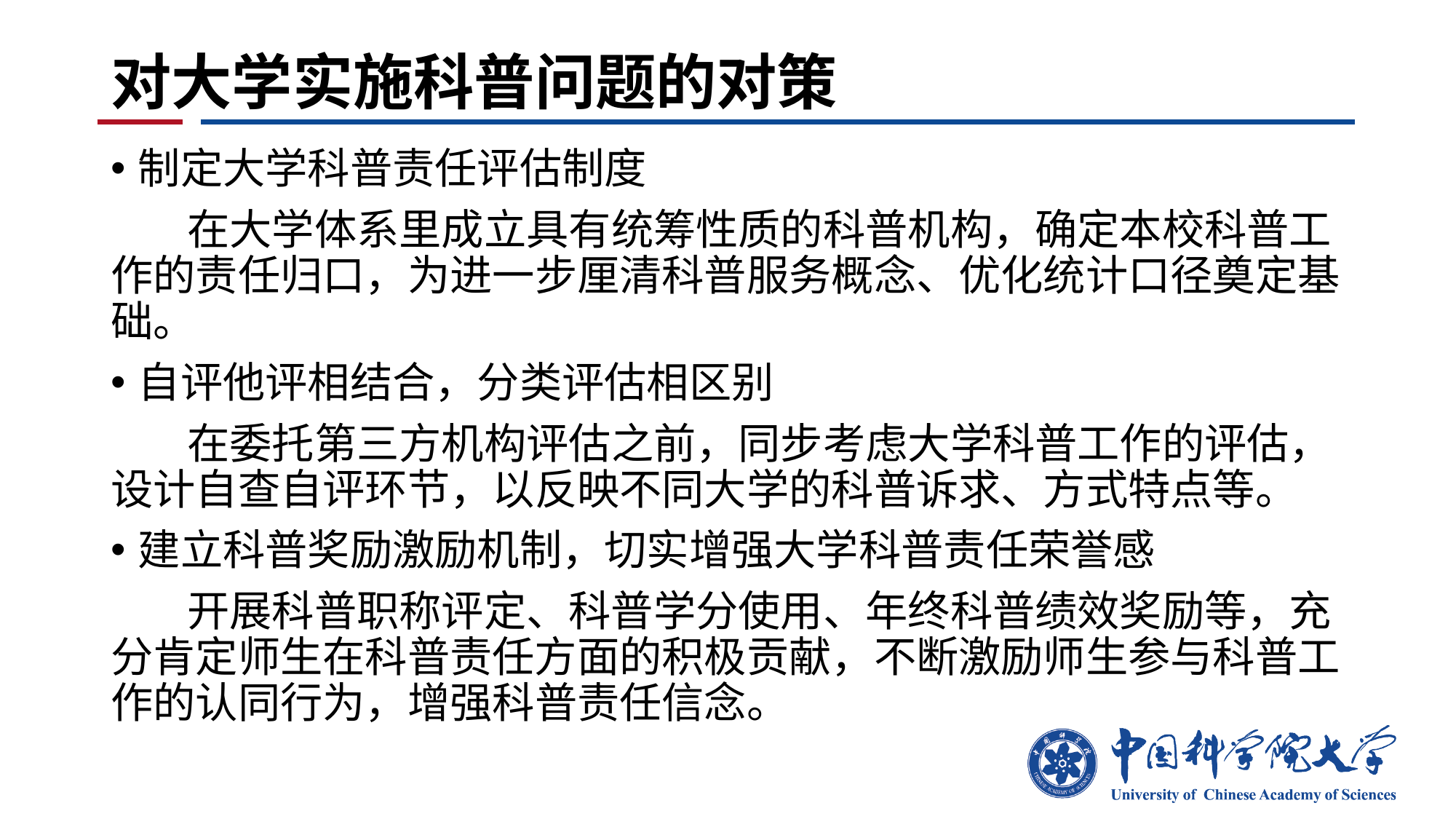

# 对大学实施科普问题的对策
制定大学科普责任评估制度
       在大学体系里成立具有统筹性质的科普机构，确定本校科普工作的责任归口，为进一步厘清科普服务概念、优化统计口径奠定基础。
自评他评相结合，分类评估相区别
       在委托第三方机构评估之前，同步考虑大学科普工作的评估，设计自查自评环节，以反映不同大学的科普诉求、方式特点等。
建立科普奖励激励机制，切实增强大学科普责任荣誉感
       开展科普职称评定、科普学分使用、年终科普绩效奖励等，充分肯定师生在科普责任方面的积极贡献，不断激励师生参与科普工作的认同行为，增强科普责任信念。